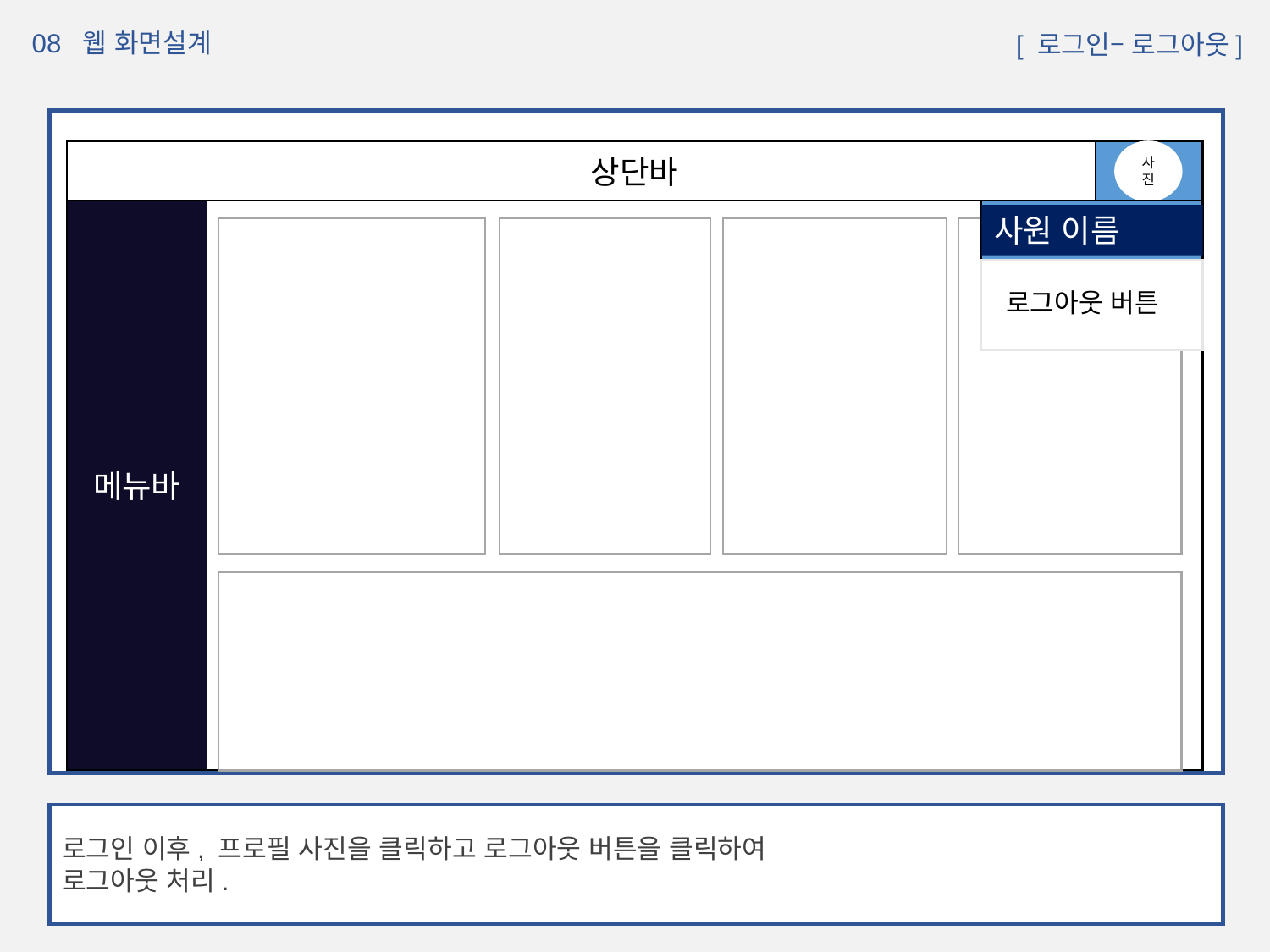

08  웹 화면설계
 [ 로그인– 로그아웃]

상단바

사진
메뉴바

사원 이름

로그아웃 버튼

로그인 이후, 프로필 사진을 클릭하고 로그아웃 버튼을 클릭하여
로그아웃 처리.